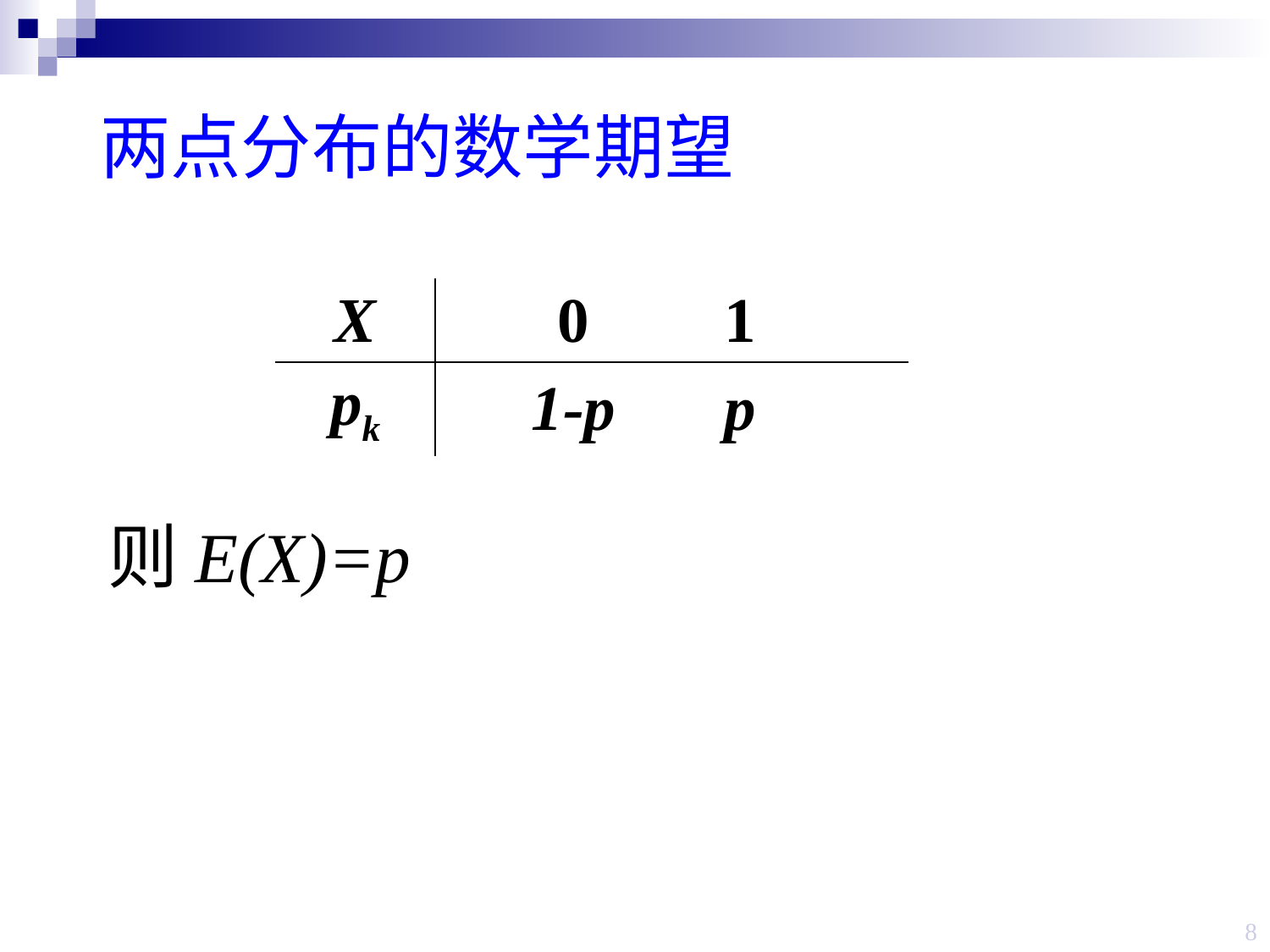

两点分布的数学期望
| X | 0 | 1 |  |
| --- | --- | --- | --- |
| pk | 1-p | p |  |
则E(X)=p
8